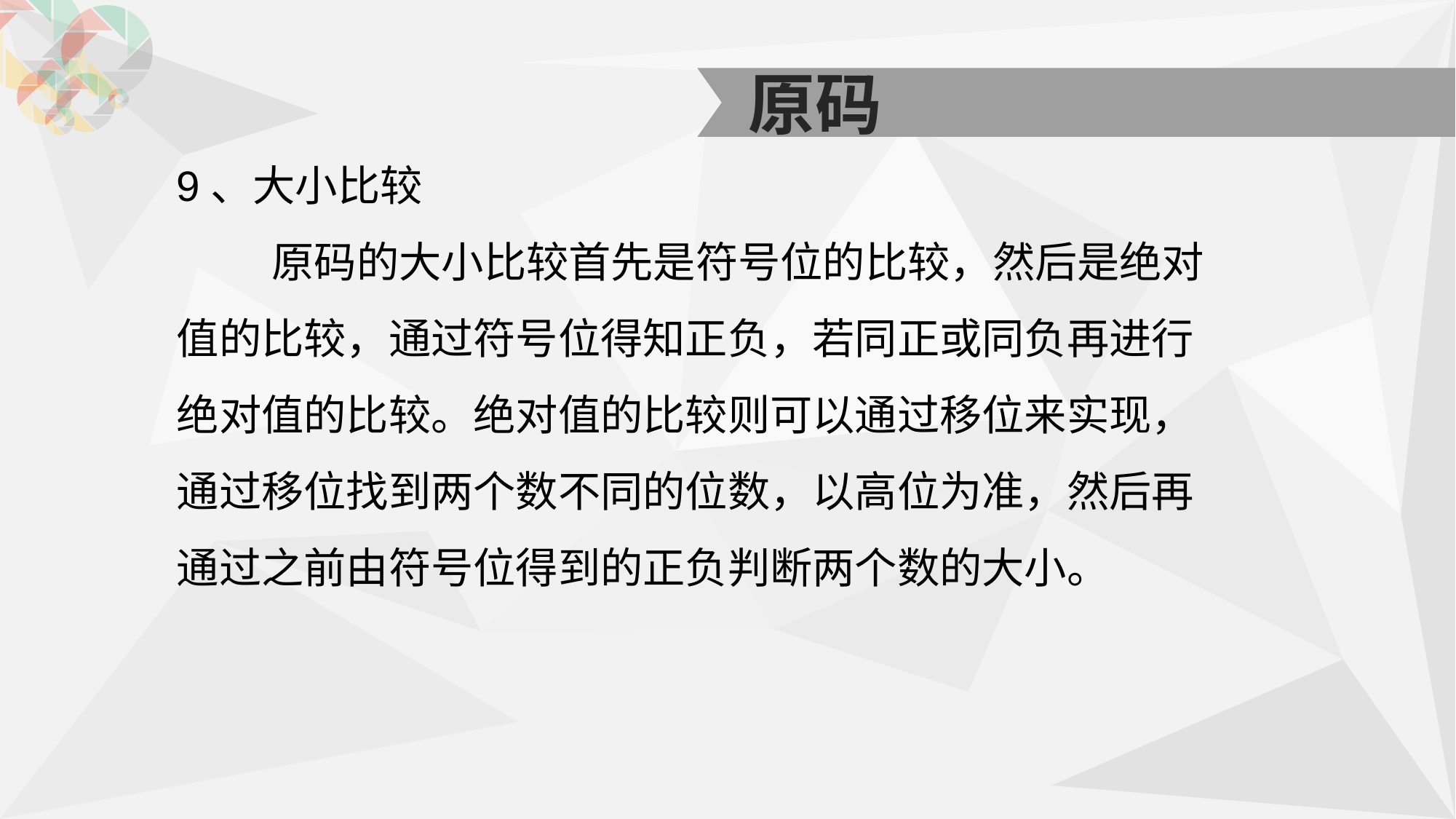

原码

9、大小比较
         原码的大小比较首先是符号位的比较，然后是绝对值的比较，通过符号位得知正负，若同正或同负再进行绝对值的比较。绝对值的比较则可以通过移位来实现，通过移位找到两个数不同的位数，以高位为准，然后再通过之前由符号位得到的正负判断两个数的大小。